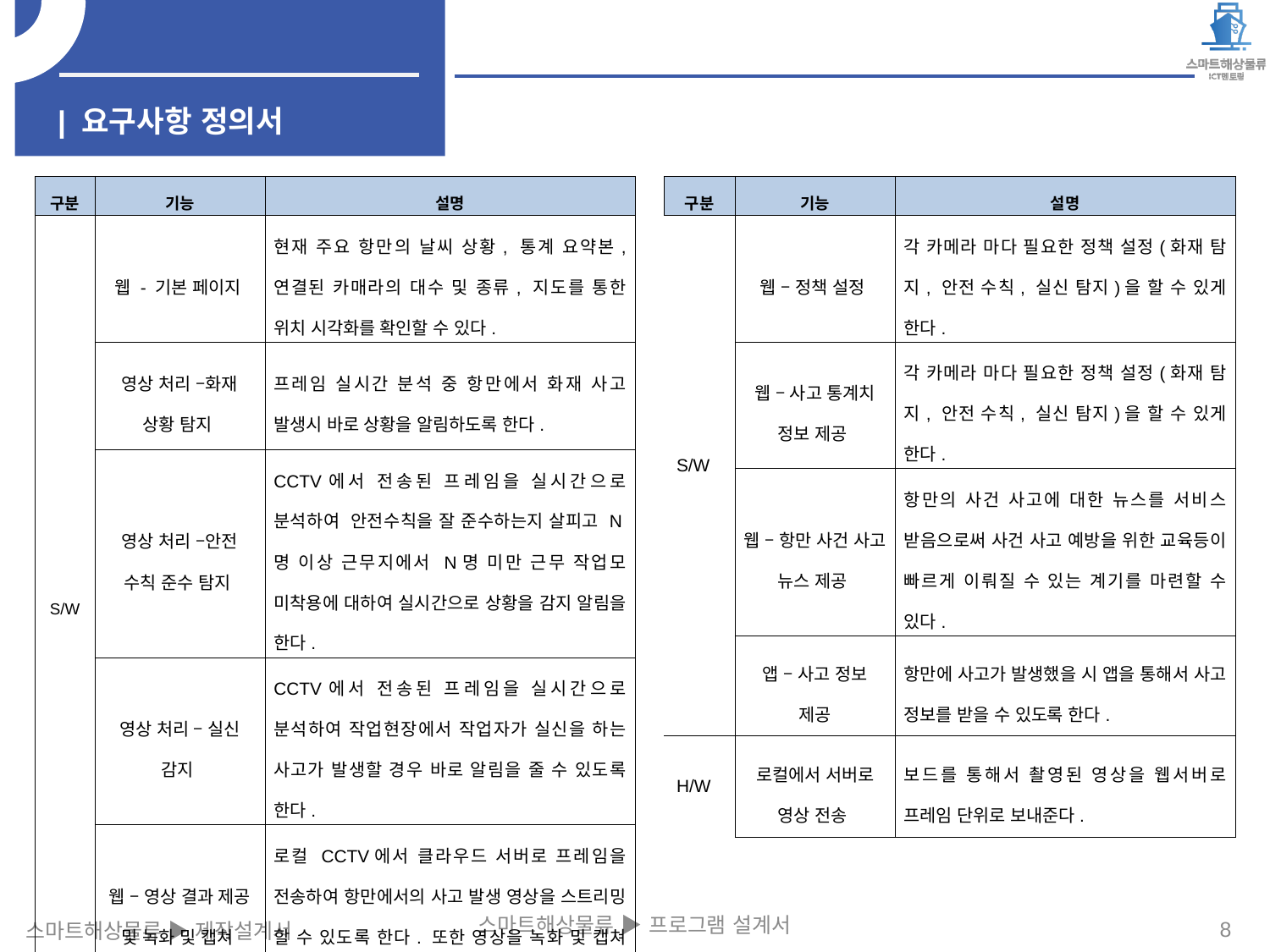

| 요구사항 정의서
| 구분 | 기능 | 설명 |
| --- | --- | --- |
| S/W | 웹 - 기본 페이지 | 현재 주요 항만의 날씨 상황, 통계 요약본, 연결된 카매라의 대수 및 종류, 지도를 통한 위치 시각화를 확인할 수 있다. |
|  | 영상 처리 –화재 상황 탐지 | 프레임 실시간 분석 중 항만에서 화재 사고 발생시 바로 상황을 알림하도록 한다. |
|  | 영상 처리 –안전 수칙 준수 탐지 | CCTV에서 전송된 프레임을 실시간으로 분석하여  안전수칙을 잘 준수하는지 살피고 N명 이상 근무지에서 N명 미만 근무 작업모 미착용에 대하여 실시간으로 상황을 감지 알림을 한다. |
|  | 영상 처리 – 실신 감지 | CCTV에서 전송된 프레임을 실시간으로 분석하여 작업현장에서 작업자가 실신을 하는 사고가 발생할 경우 바로 알림을 줄 수 있도록 한다. |
|  | 웹 – 영상 결과 제공 및 녹화 및 캡쳐 | 로컬 CCTV에서 클라우드 서버로 프레임을 전송하여 항만에서의 사고 발생 영상을 스트리밍 할 수 있도록 한다. 또한 영상을 녹화 및 캡쳐 기능을 통해 사고 내용을 기록할 수 있도록 한다. |
| 구분 | 기능 | 설명 |
| --- | --- | --- |
| S/W | 웹 – 정책 설정 | 각 카메라 마다 필요한 정책 설정(화재 탐지, 안전 수칙, 실신 탐지)을 할 수 있게 한다. |
|  | 웹 – 사고 통계치 정보 제공 | 각 카메라 마다 필요한 정책 설정(화재 탐지, 안전 수칙, 실신 탐지)을 할 수 있게 한다. |
|  | 웹 – 항만 사건 사고 뉴스 제공 | 항만의 사건 사고에 대한 뉴스를 서비스 받음으로써 사건 사고 예방을 위한 교육등이 빠르게 이뤄질 수 있는 계기를 마련할 수 있다. |
|  | 앱 – 사고 정보 제공 | 항만에 사고가 발생했을 시 앱을 통해서 사고 정보를 받을 수 있도록 한다. |
| H/W | 로컬에서 서버로 영상 전송 | 보드를 통해서 촬영된 영상을 웹서버로 프레임 단위로 보내준다. |
스마트해상물류 ▶ 프로그램 설계서
8